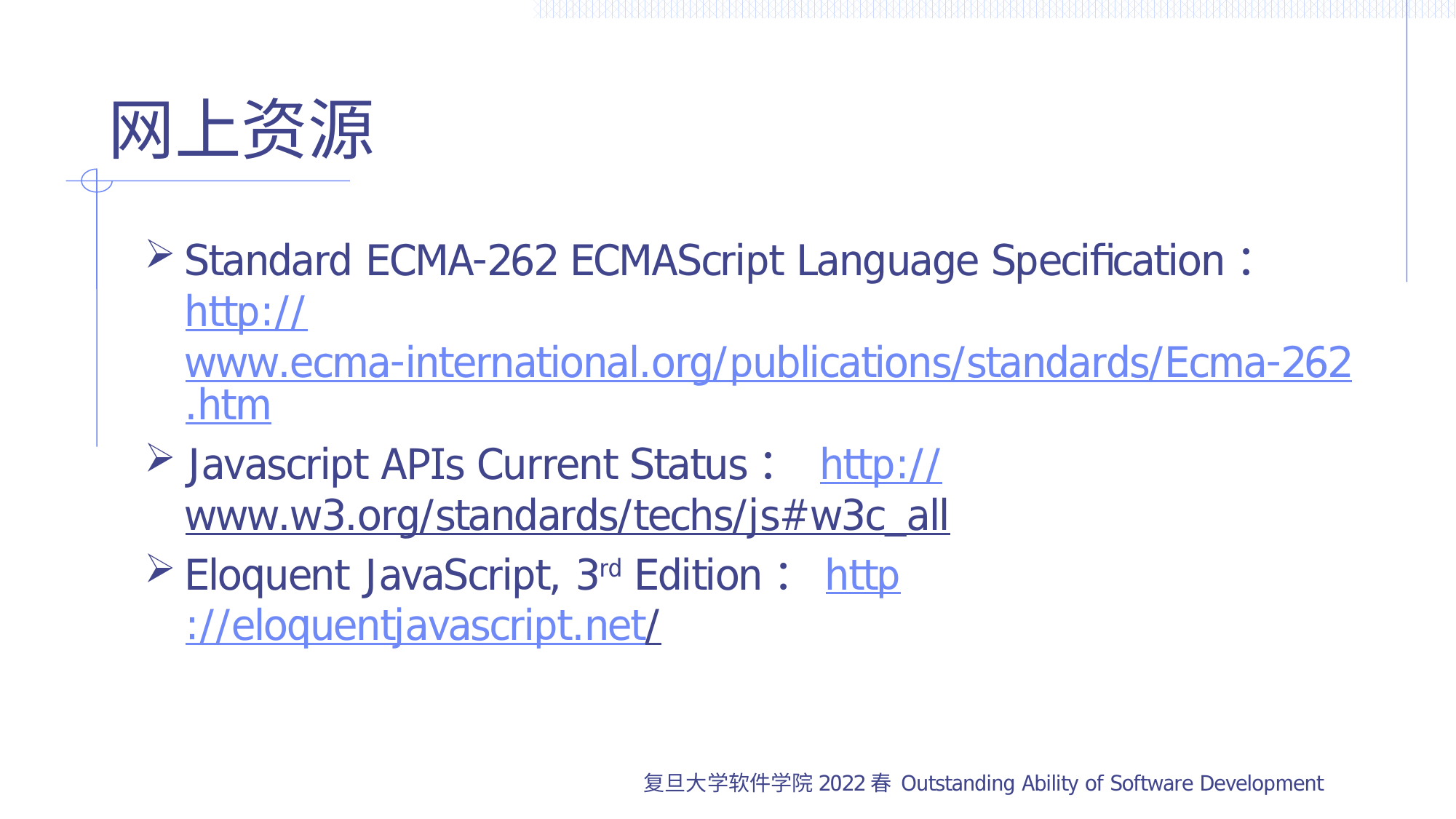

# 网上资源
Standard ECMA-262 ECMAScript Language Specification：http://www.ecma-international.org/publications/standards/Ecma-262.htm
Javascript APIs Current Status： http://www.w3.org/standards/techs/js#w3c_all
Eloquent JavaScript, 3rd Edition：http://eloquentjavascript.net/